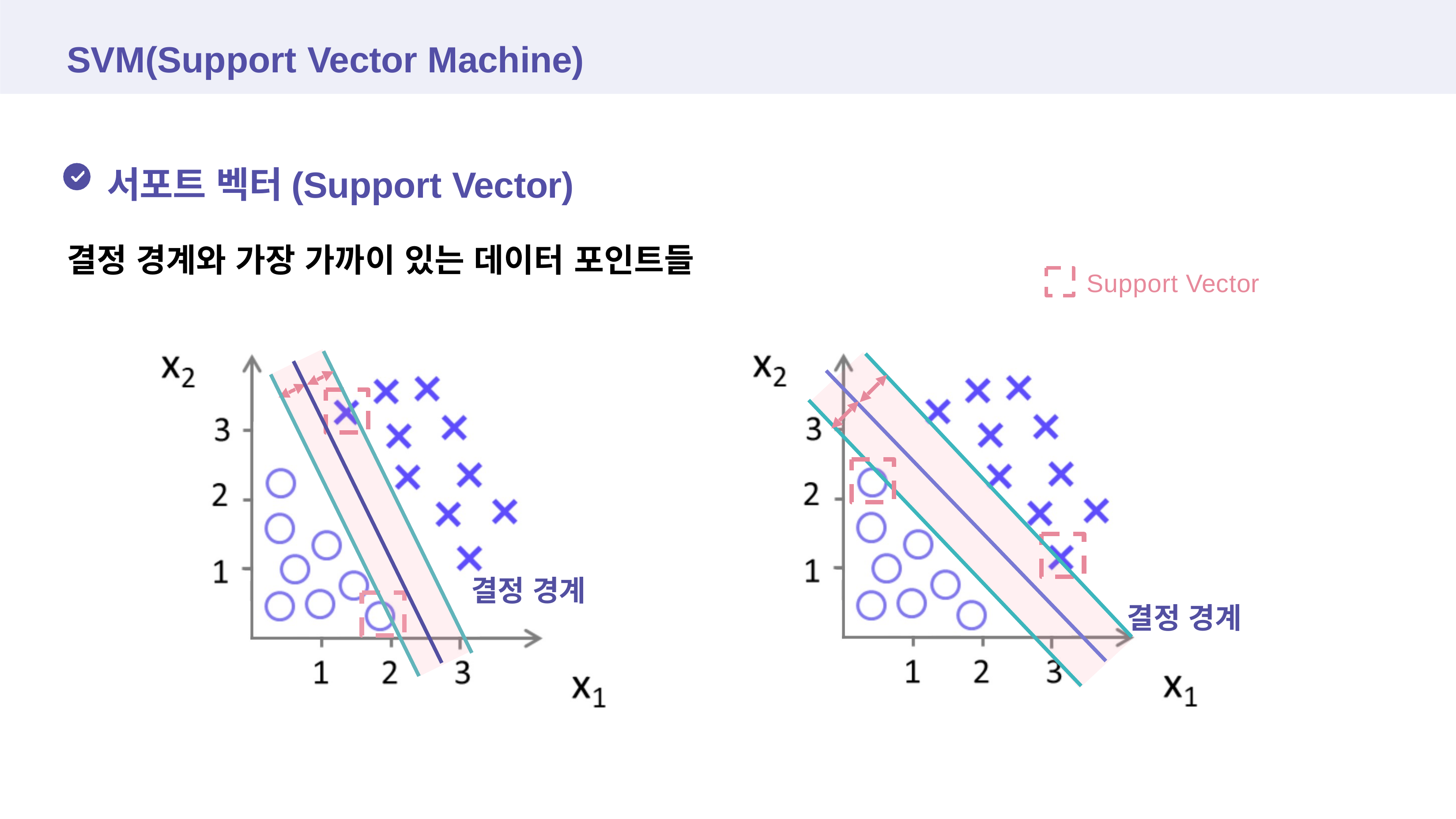

# SVM(Support Vector Machine)
서포트 벡터(Support Vector)

결정 경계와 가장 가까이 있는 데이터 포인트들
Support Vector

결정 경계

결정 경계